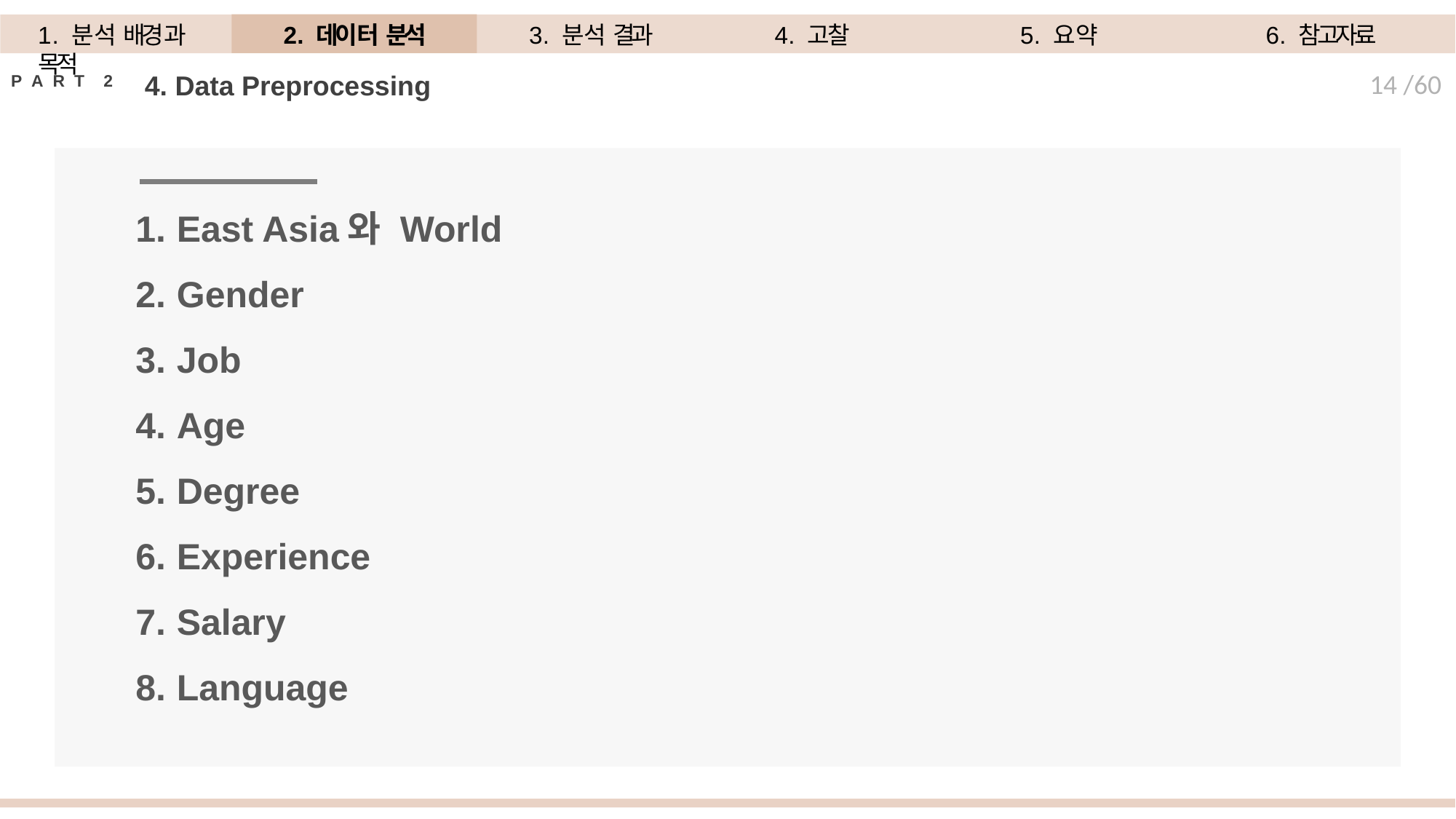

1. 분석 배경과 목적
2. 데이터 분석
3. 분석 결과
4. 고찰
5. 요약
6. 참고자료
4. Data Preprocessing
14 /60
P  A  R  T	2

East Asia와 World
Gender
Job
Age
Degree
Experience
Salary
Language